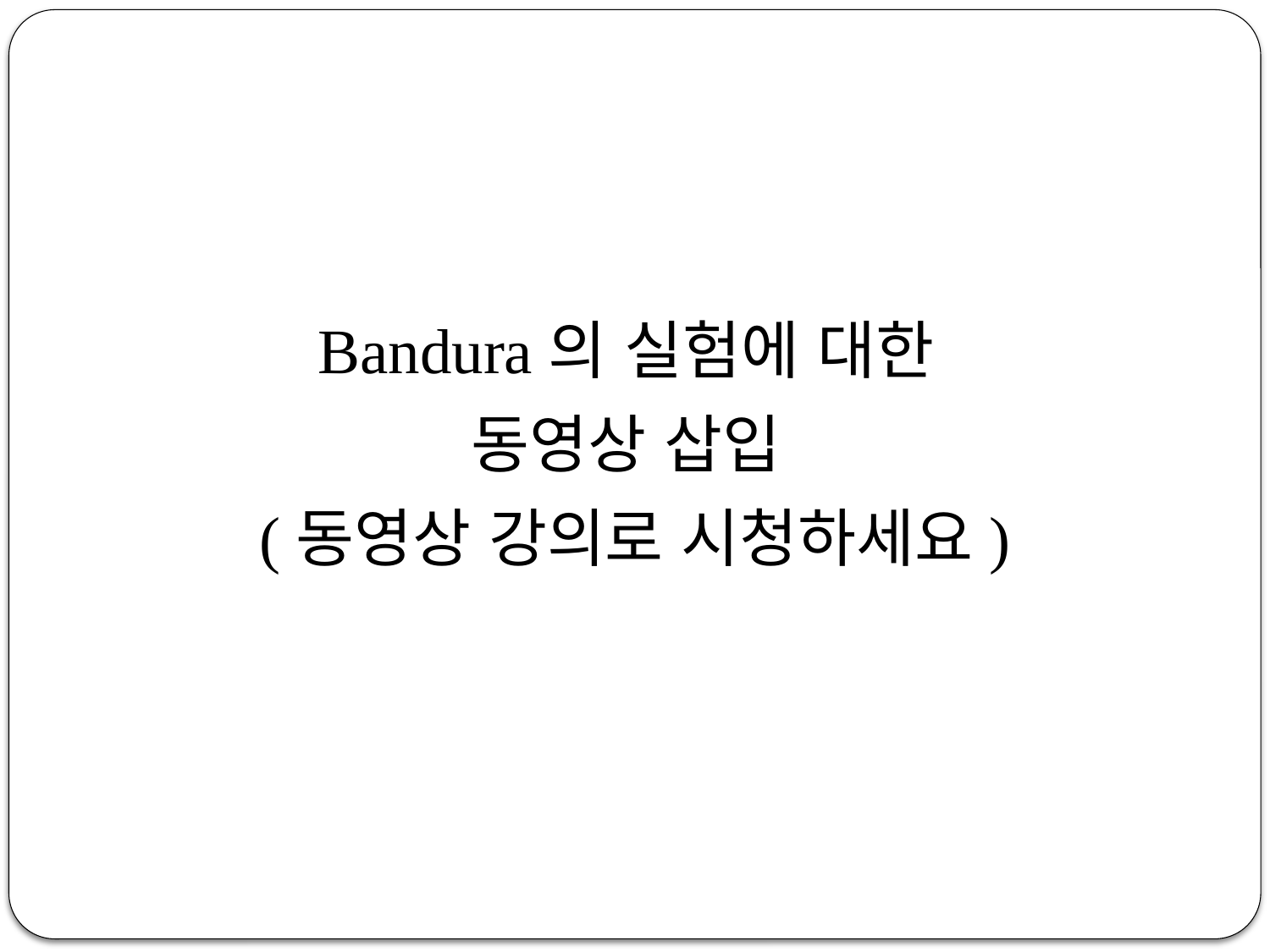

Bandura의 실험에 대한
동영상 삽입
(동영상 강의로 시청하세요)